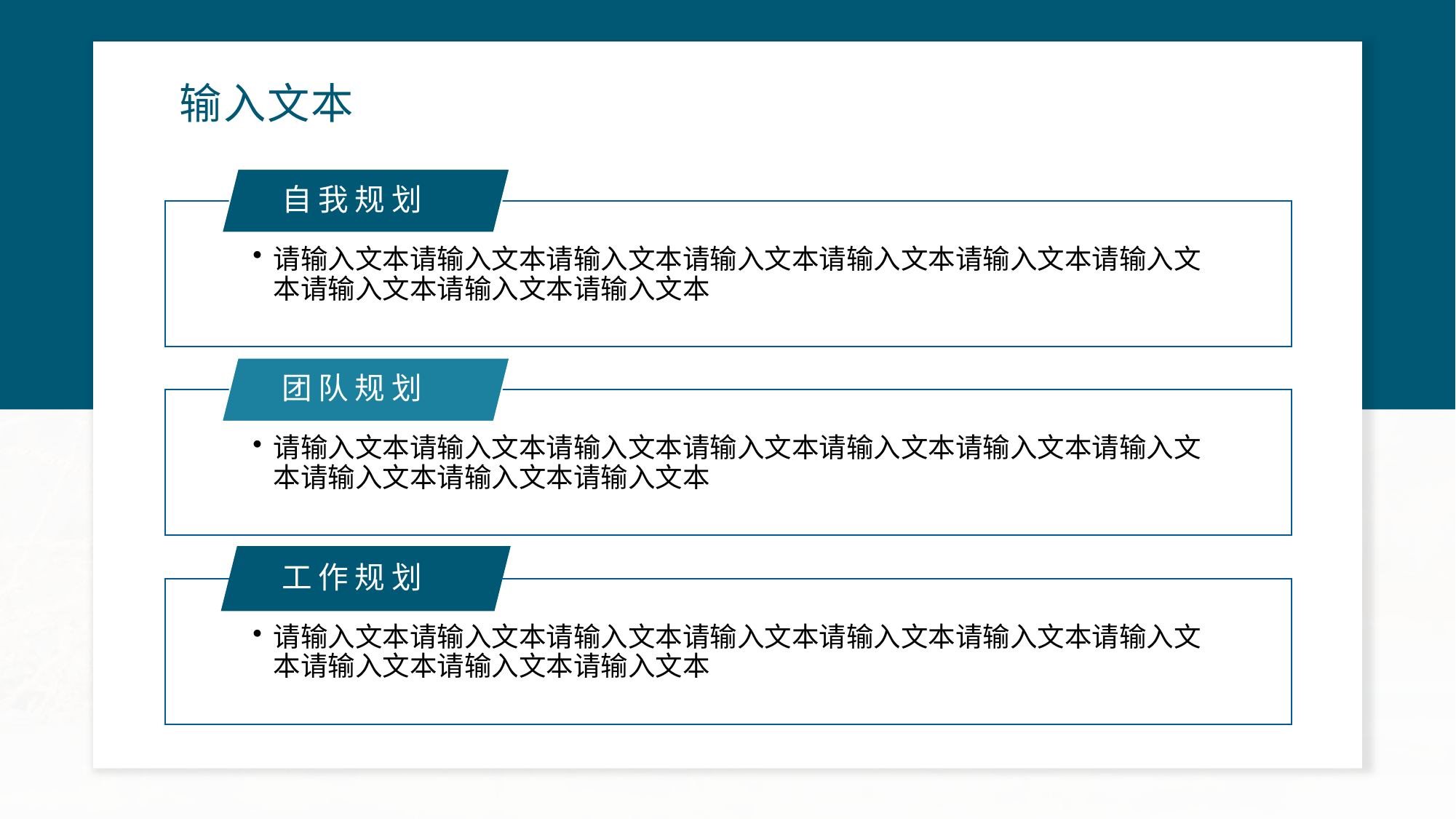

输入文本
请输入文本请输入文本请输入文本请输入文本请输入文本请输入文本请输入文本请输入文本请输入文本请输入文本
自我规划
请输入文本请输入文本请输入文本请输入文本请输入文本请输入文本请输入文本请输入文本请输入文本请输入文本
团队规划
请输入文本请输入文本请输入文本请输入文本请输入文本请输入文本请输入文本请输入文本请输入文本请输入文本
工作规划